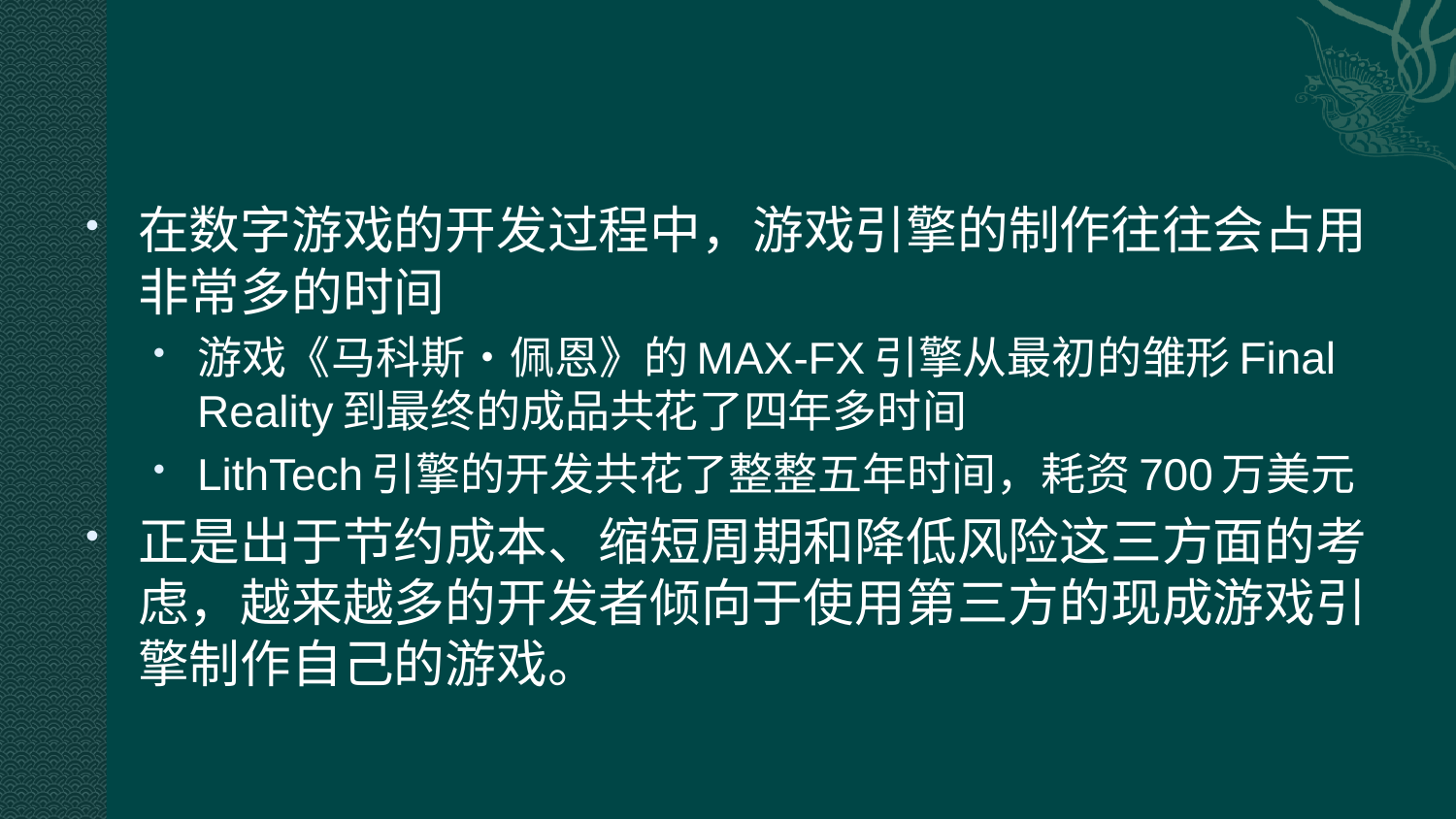

#
在数字游戏的开发过程中，游戏引擎的制作往往会占用非常多的时间
游戏《马科斯•佩恩》的MAX-FX引擎从最初的雏形Final Reality到最终的成品共花了四年多时间
LithTech引擎的开发共花了整整五年时间，耗资700万美元
正是出于节约成本、缩短周期和降低风险这三方面的考虑，越来越多的开发者倾向于使用第三方的现成游戏引擎制作自己的游戏。